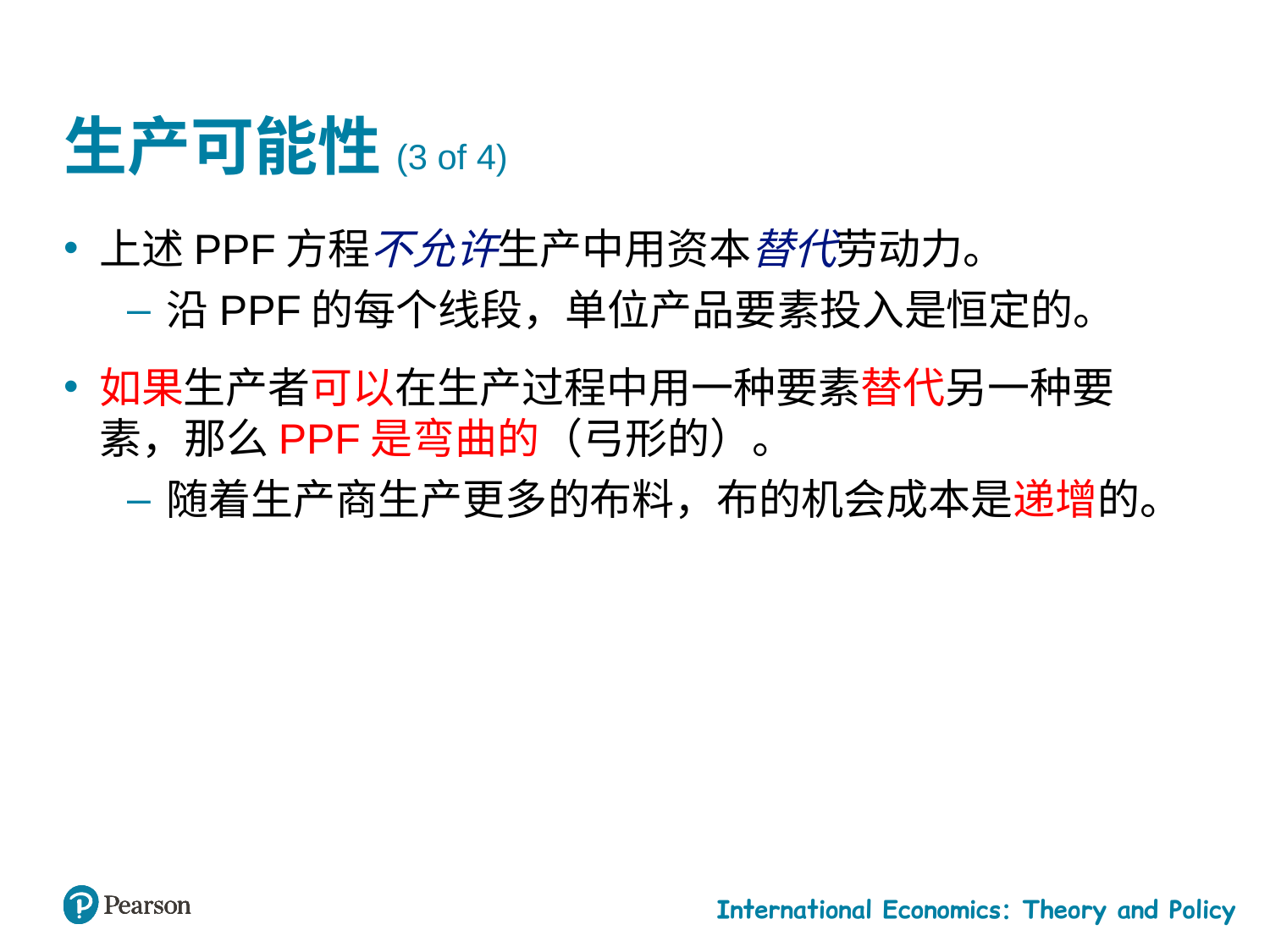

# 生产可能性(3 of 4)
上述PPF方程不允许生产中用资本替代劳动力。
沿PPF的每个线段，单位产品要素投入是恒定的。
如果生产者可以在生产过程中用一种要素替代另一种要素，那么PPF是弯曲的（弓形的）。
随着生产商生产更多的布料，布的机会成本是递增的。